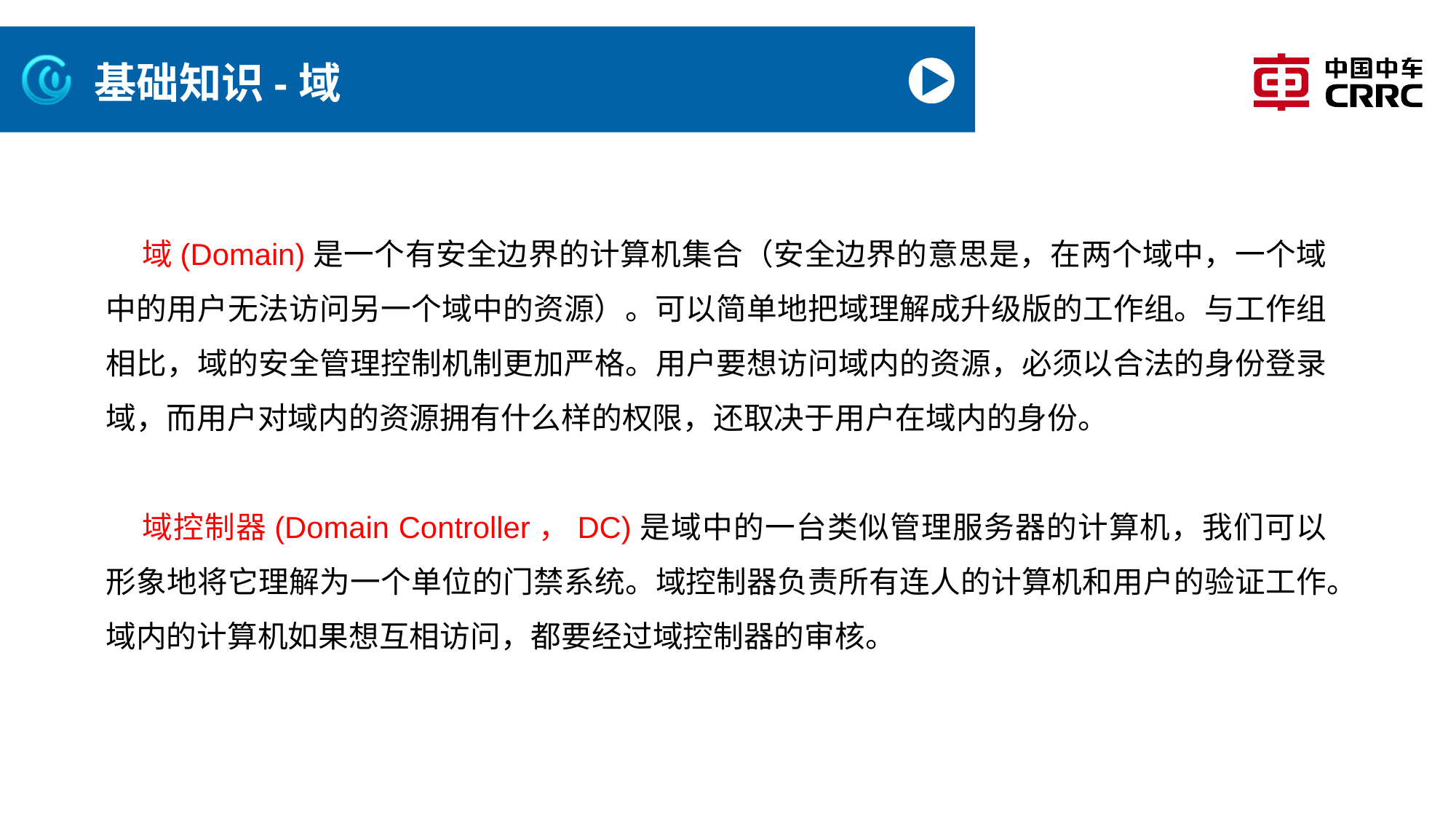

# 基础知识-域
域(Domain)是一个有安全边界的计算机集合（安全边界的意思是，在两个域中，一个域中的用户无法访问另一个域中的资源）。可以简单地把域理解成升级版的工作组。与工作组相比，域的安全管理控制机制更加严格。用户要想访问域内的资源，必须以合法的身份登录域，而用户对域内的资源拥有什么样的权限，还取决于用户在域内的身份。

域控制器(Domain Controller，DC)是域中的一台类似管理服务器的计算机，我们可以形象地将它理解为一个单位的门禁系统。域控制器负责所有连人的计算机和用户的验证工作。域内的计算机如果想互相访问，都要经过域控制器的审核。
8